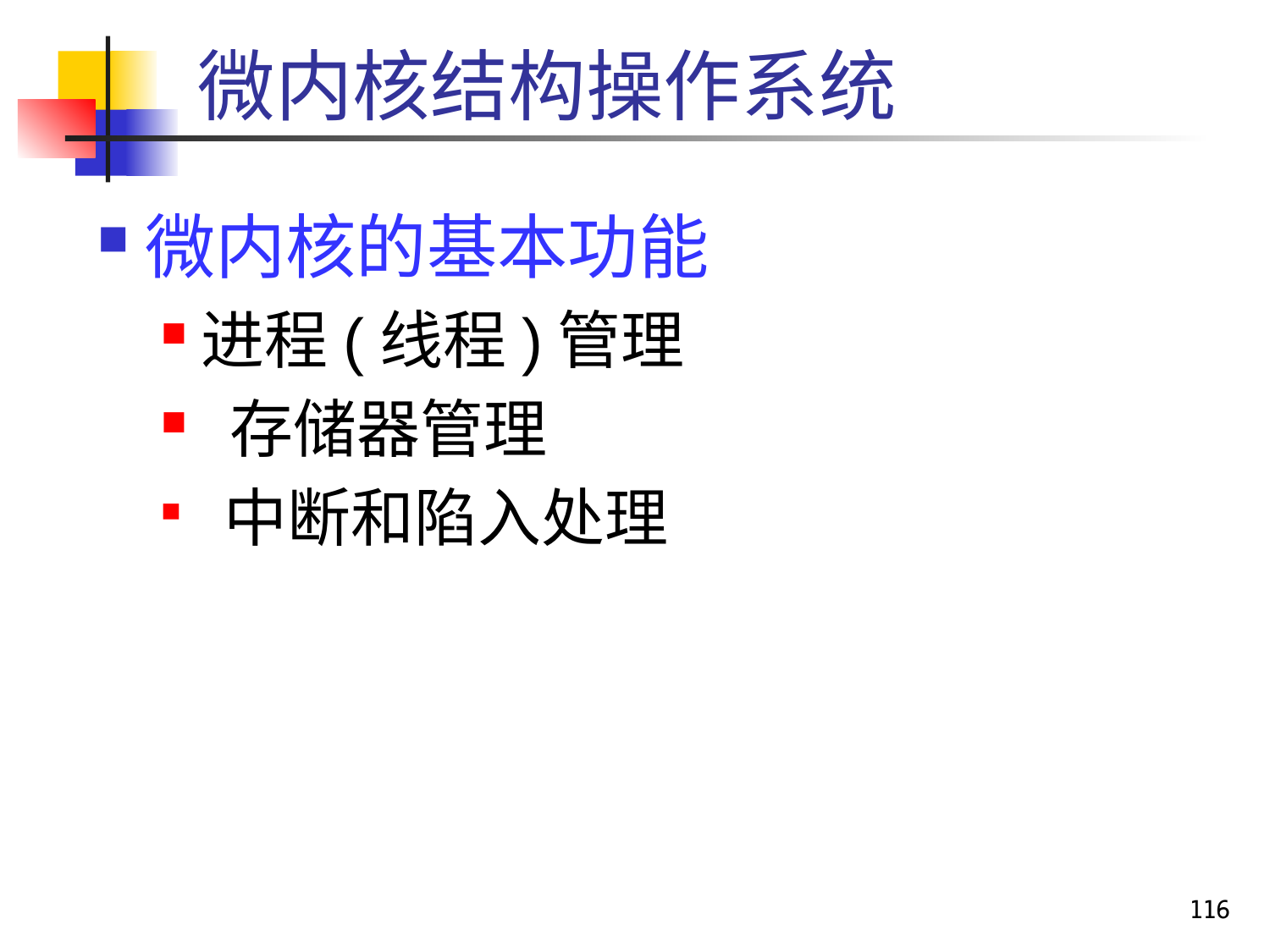

# 微内核结构操作系统
微内核的基本功能
进程(线程)管理
 存储器管理
 中断和陷入处理
116